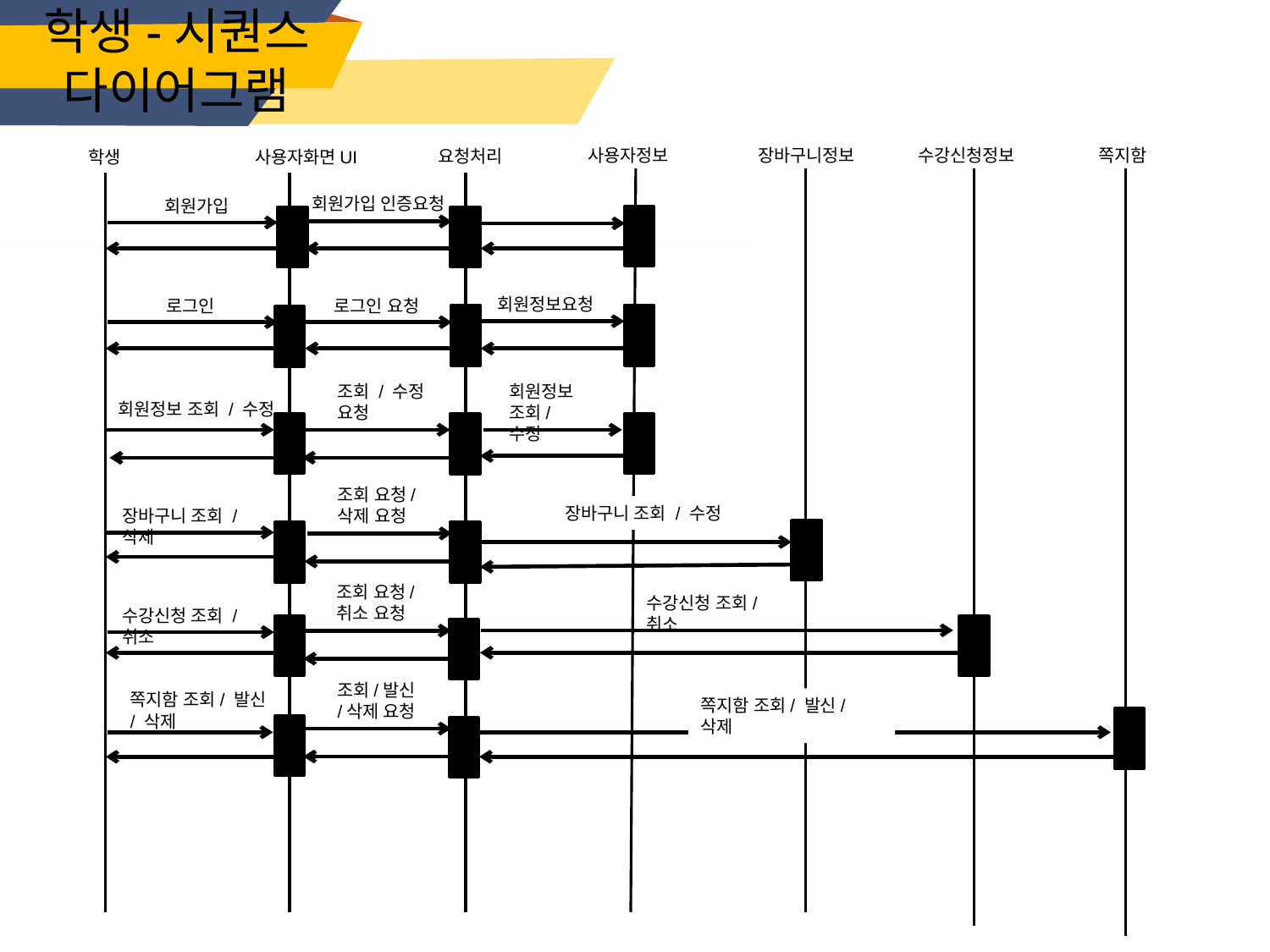

학생-시퀀스 다이어그램
쪽지함
사용자정보
수강신청정보
장바구니정보
요청처리
학생
사용자화면UI
회원가입 인증요청
회원가입

회원정보요청
로그인
로그인 요청

조회 / 수정
요청
회원정보
조회/수정
회원정보 조회 / 수정

조회 요청/ 삭제 요청
장바구니 조회 / 수정
장바구니 조회 / 삭제

조회 요청/ 취소 요청
수강신청 조회/ 취소
수강신청 조회 / 취소

조회/발신/삭제 요청
쪽지함 조회/ 발신
/ 삭제
쪽지함 조회/ 발신/ 삭제